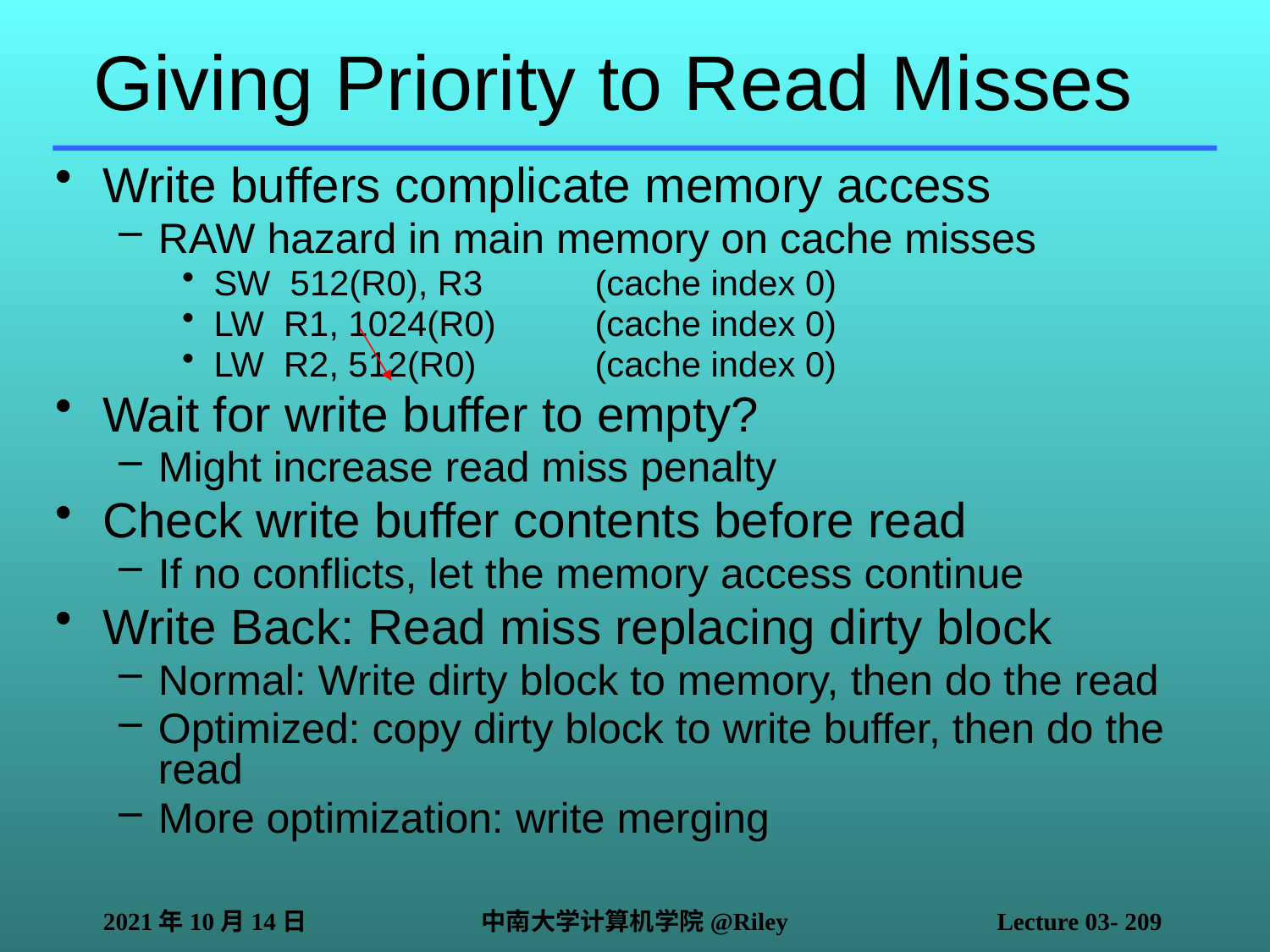

# Giving Priority to Read Misses

Write buffers complicate memory access
RAW hazard in main memory on cache misses
SW  512(R0), R3	(cache index 0)
LW  R1, 1024(R0)	(cache index 0)
LW  R2, 512(R0)	(cache index 0)
Wait for write buffer to empty?
Might increase read miss penalty
Check write buffer contents before read
If no conflicts, let the memory access continue
Write Back: Read miss replacing dirty block
Normal: Write dirty block to memory, then do the read
Optimized: copy dirty block to write buffer, then do the read
More optimization: write merging

2021年10月14日
中南大学计算机学院@Riley
Lecture 03- 209